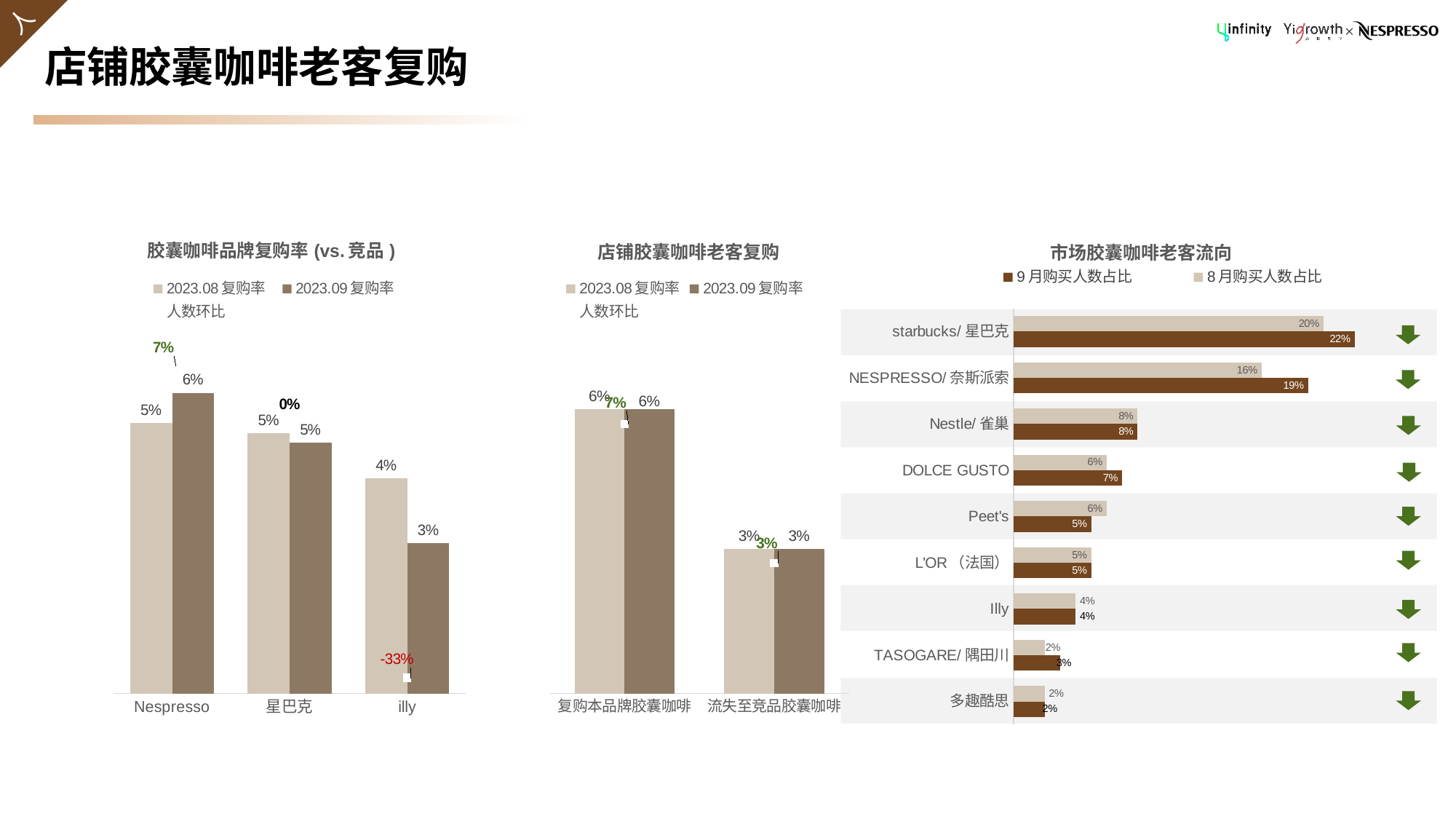

# 店铺胶囊咖啡老客复购

### Chart: 胶囊咖啡品牌复购率(vs.竞品)

| Category | 2023.08复购率 | 2023.09复购率 | 人数环比 |
|---|---|---|---|
| Nespresso | 0.054 | 0.06 | 0.07 |
| 星巴克 | 0.052 | 0.05 | 0.0 |
| illy | 0.043 | 0.03 | -0.33 |

### Chart: 店铺胶囊咖啡老客复购

| Category | 2023.08复购率 | 2023.09复购率 | 人数环比 |
|---|---|---|---|
| 复购本品牌胶囊咖啡 | 0.055 | 0.055 | 0.0695677275023454 |
| 流失至竞品胶囊咖啡 | 0.028 | 0.028 | 0.03363006923837775 |

### Chart: 市场胶囊咖啡老客流向

| Category | 8月购买人数占比 | 9月购买人数占比 |
|---|---|---|
| starbucks/星巴克 | 0.2 | 0.22 |
| NESPRESSO/奈斯派索 | 0.16 | 0.19 |
| Nestle/雀巢 | 0.08 | 0.08 |
| DOLCE GUSTO | 0.06 | 0.07 |
| Peet's | 0.06 | 0.05 |
| L'OR（法国） | 0.05 | 0.05 |
| Illy | 0.04 | 0.04 |
| TASOGARE/隅田川 | 0.02 | 0.03 |
| 多趣酷思 | 0.02 | 0.02 |